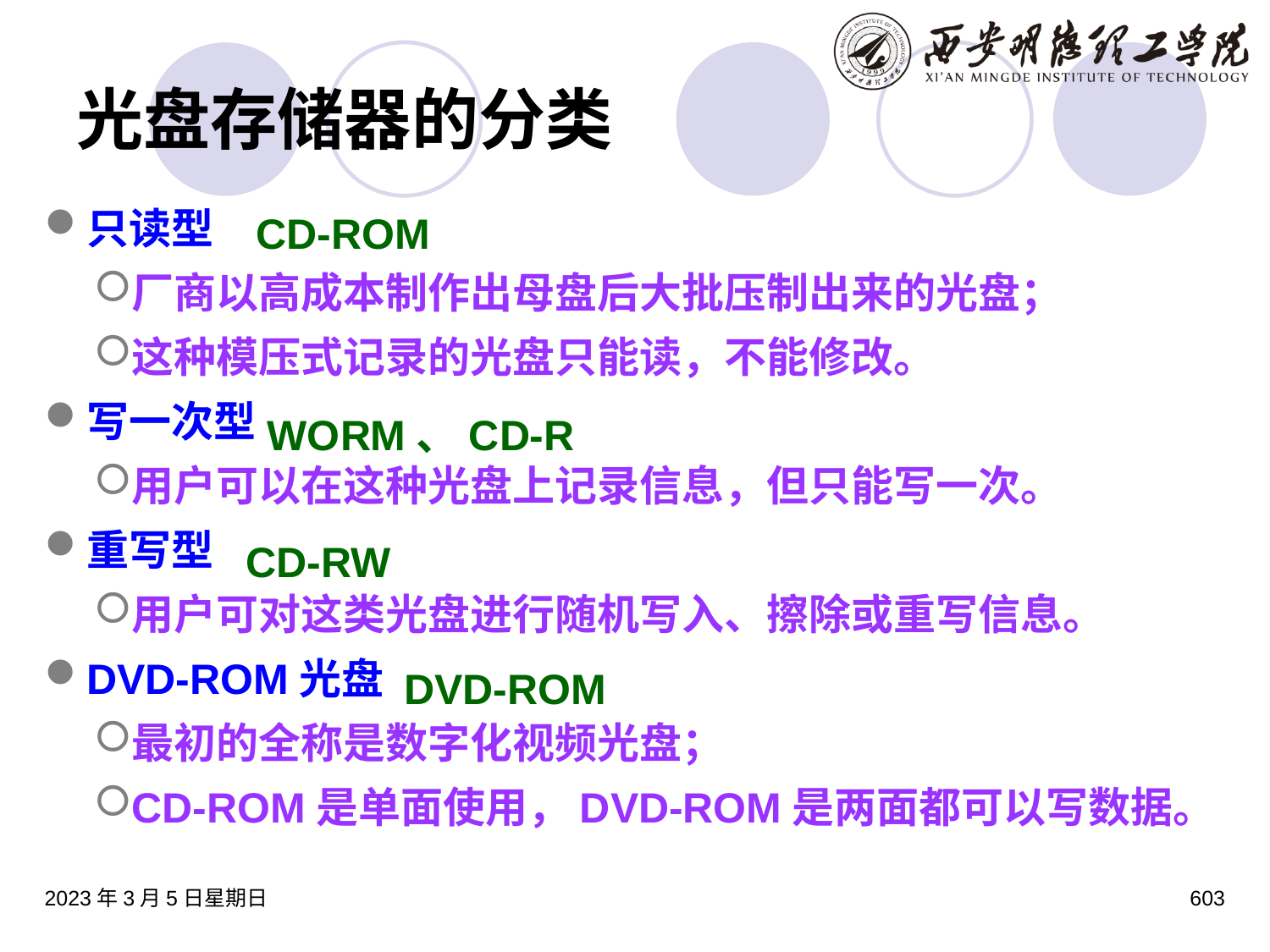

# 光盘存储器的分类
只读型
厂商以高成本制作出母盘后大批压制出来的光盘；
这种模压式记录的光盘只能读，不能修改。
写一次型
用户可以在这种光盘上记录信息，但只能写一次。
重写型
用户可对这类光盘进行随机写入、擦除或重写信息。
DVD-ROM光盘
最初的全称是数字化视频光盘；
CD-ROM是单面使用，DVD-ROM是两面都可以写数据。
CD-ROM
WORM、CD-R
CD-RW
DVD-ROM
2023年3月5日星期日
603